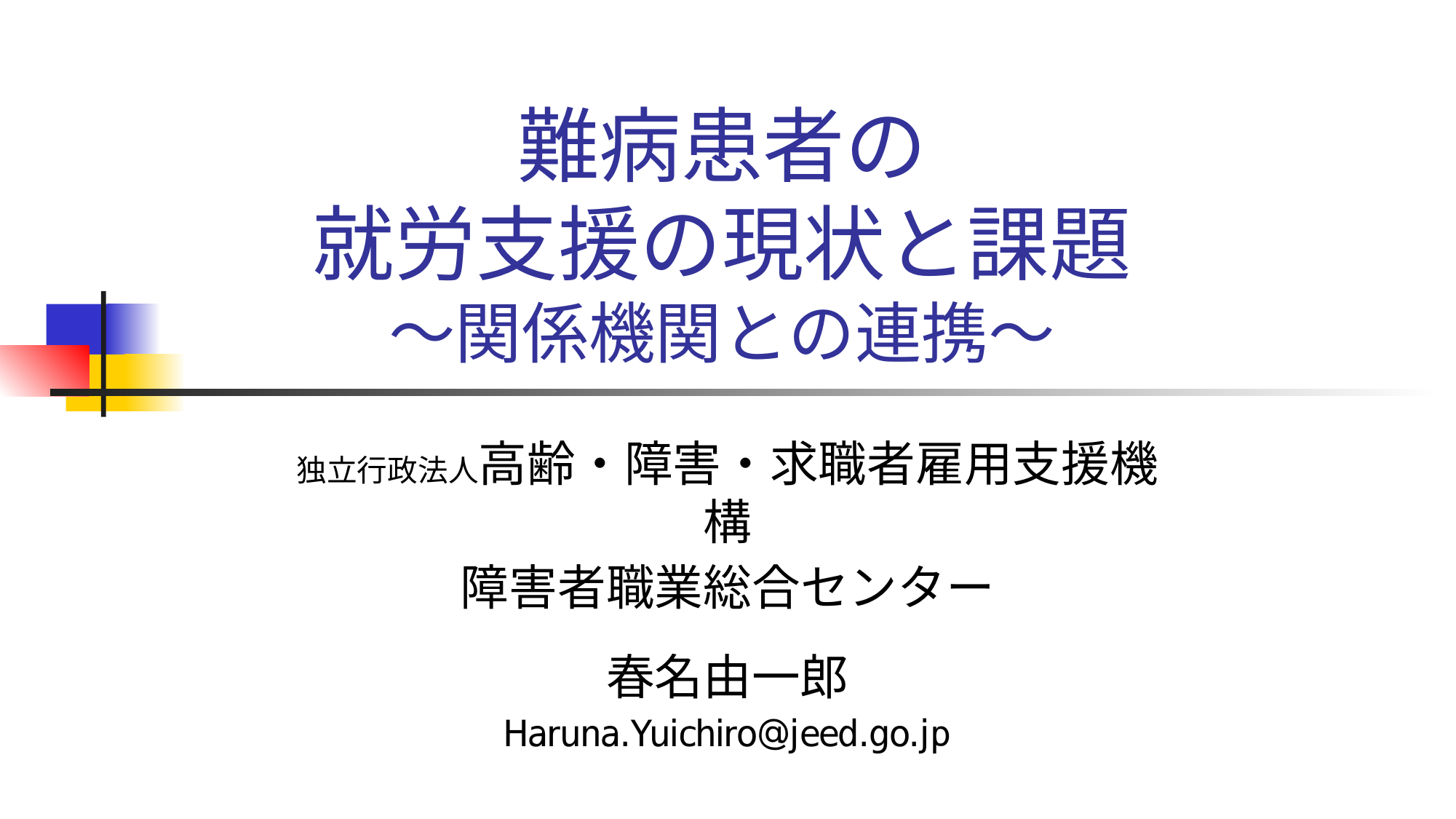

# 難病患者の 就労支援の現状と課題 ～関係機関との連携～
独立行政法人高齢・障害・求職者雇用支援機構
障害者職業総合センター

春名由一郎
Haruna.Yuichiro@jeed.go.jp